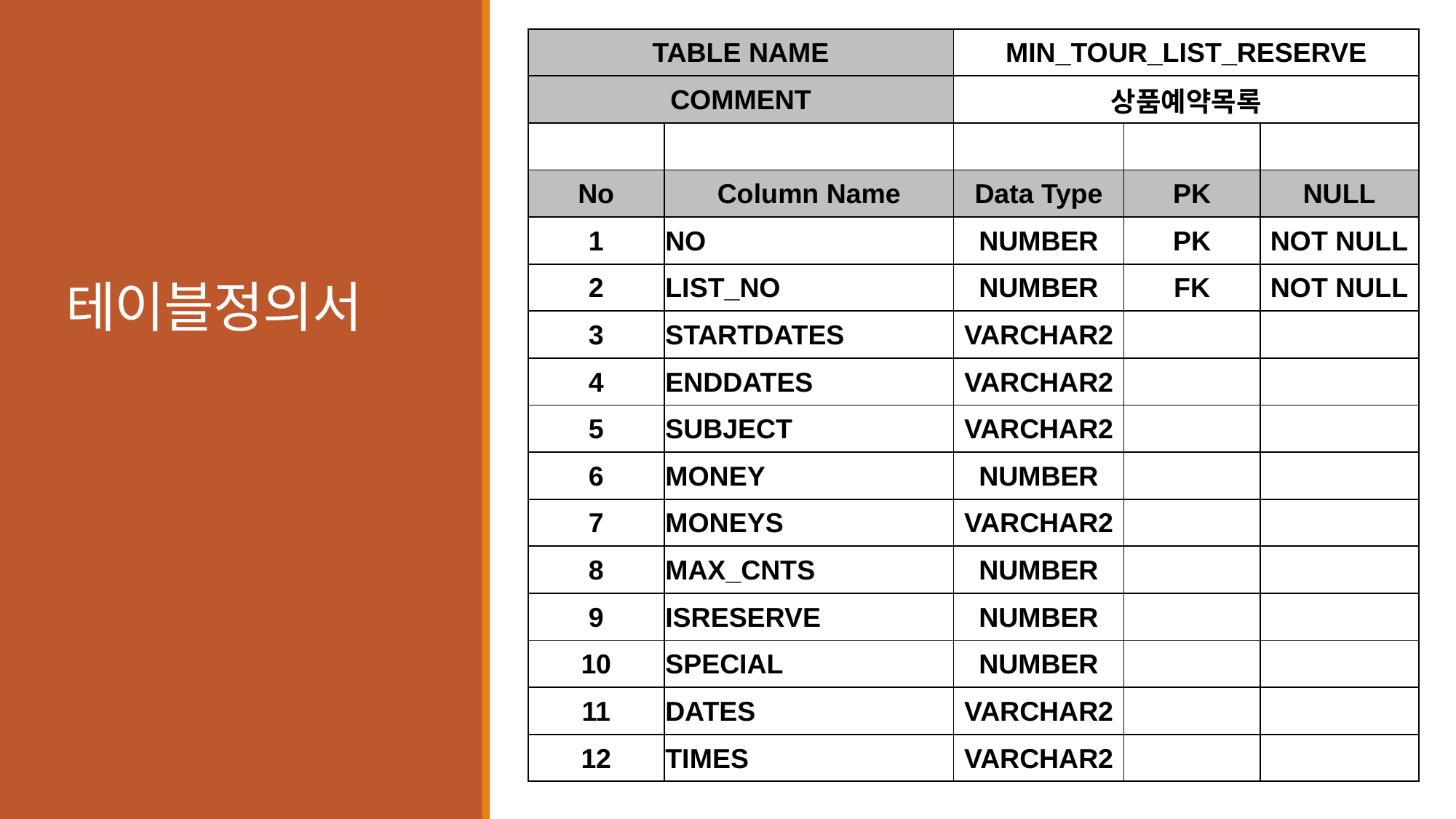

| TABLE NAME |  | MIN\_TOUR\_LIST\_RESERVE |  |  |
| --- | --- | --- | --- | --- |
| COMMENT |  | 상품예약목록 |  |  |
|  |  |  |  |  |
| No | Column Name | Data Type | PK | NULL |
| 1 | NO | NUMBER | PK | NOT NULL |
| 2 | LIST\_NO | NUMBER | FK | NOT NULL |
| 3 | STARTDATES | VARCHAR2 |  |  |
| 4 | ENDDATES | VARCHAR2 |  |  |
| 5 | SUBJECT | VARCHAR2 |  |  |
| 6 | MONEY | NUMBER |  |  |
| 7 | MONEYS | VARCHAR2 |  |  |
| 8 | MAX\_CNTS | NUMBER |  |  |
| 9 | ISRESERVE | NUMBER |  |  |
| 10 | SPECIAL | NUMBER |  |  |
| 11 | DATES | VARCHAR2 |  |  |
| 12 | TIMES | VARCHAR2 |  |  |
# 테이블정의서